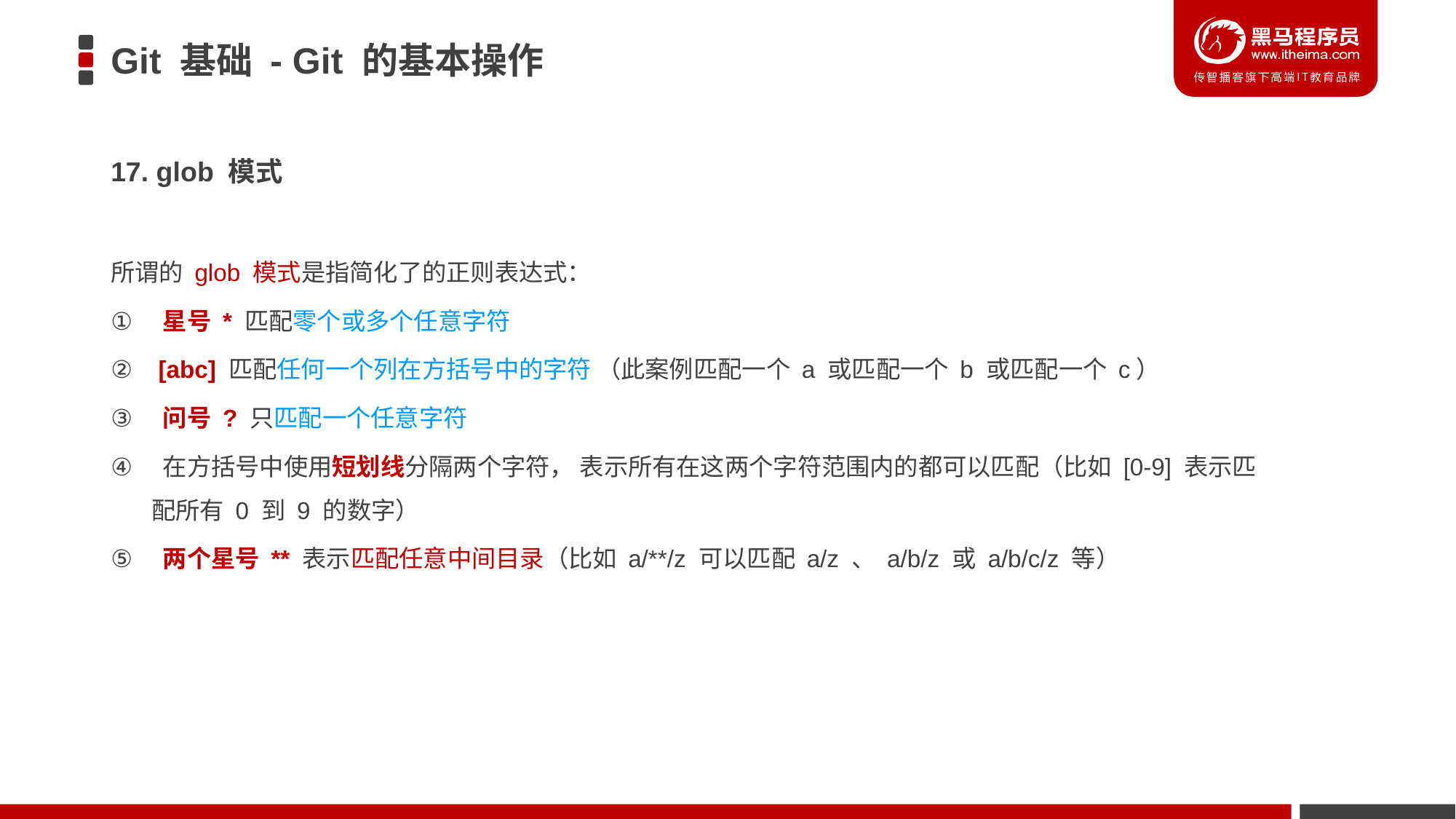

# Git 基础 - Git 的基本操作
17. glob 模式
所谓的 glob 模式是指简化了的正则表达式：
 星号 * 匹配零个或多个任意字符
 [abc] 匹配任何一个列在方括号中的字符 （此案例匹配一个 a 或匹配一个 b 或匹配一个 c）
 问号 ? 只匹配一个任意字符
 在方括号中使用短划线分隔两个字符， 表示所有在这两个字符范围内的都可以匹配（比如 [0-9] 表示匹配所有 0 到 9 的数字）
 两个星号 ** 表示匹配任意中间目录（比如 a/**/z 可以匹配 a/z 、 a/b/z 或 a/b/c/z 等）